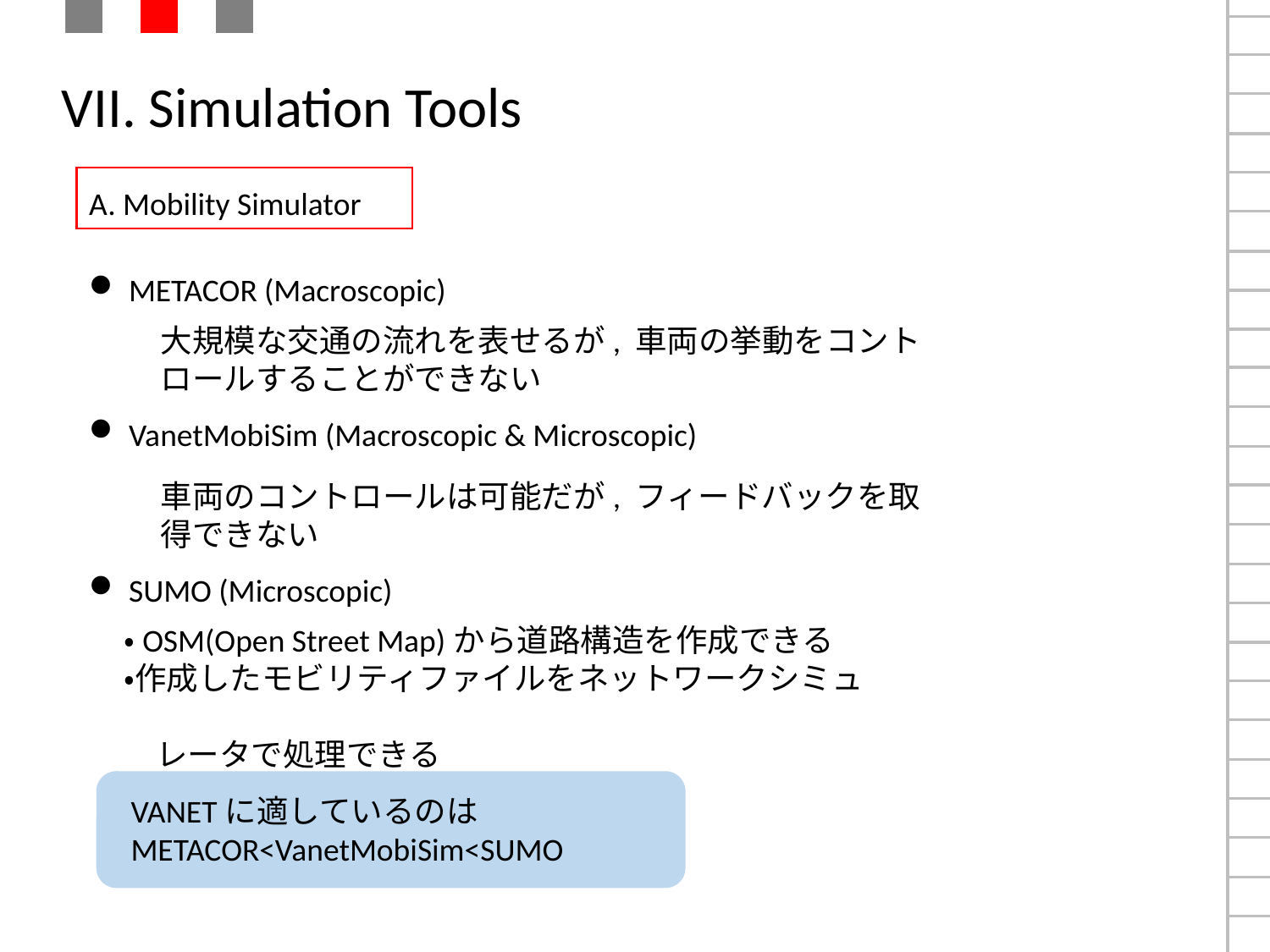

# VII. Simulation Tools

A. Mobility Simulator
METACOR (Macroscopic)
大規模な交通の流れを表せるが, 車両の挙動をコントロールすることができない
VanetMobiSim (Macroscopic & Microscopic)
車両のコントロールは可能だが, フィードバックを取得できない
SUMO (Microscopic)
・OSM(Open Street Map)から道路構造を作成できる
・作成したモビリティファイルをネットワークシミュ
　レータで処理できる

VANETに適しているのはMETACOR<VanetMobiSim<SUMO